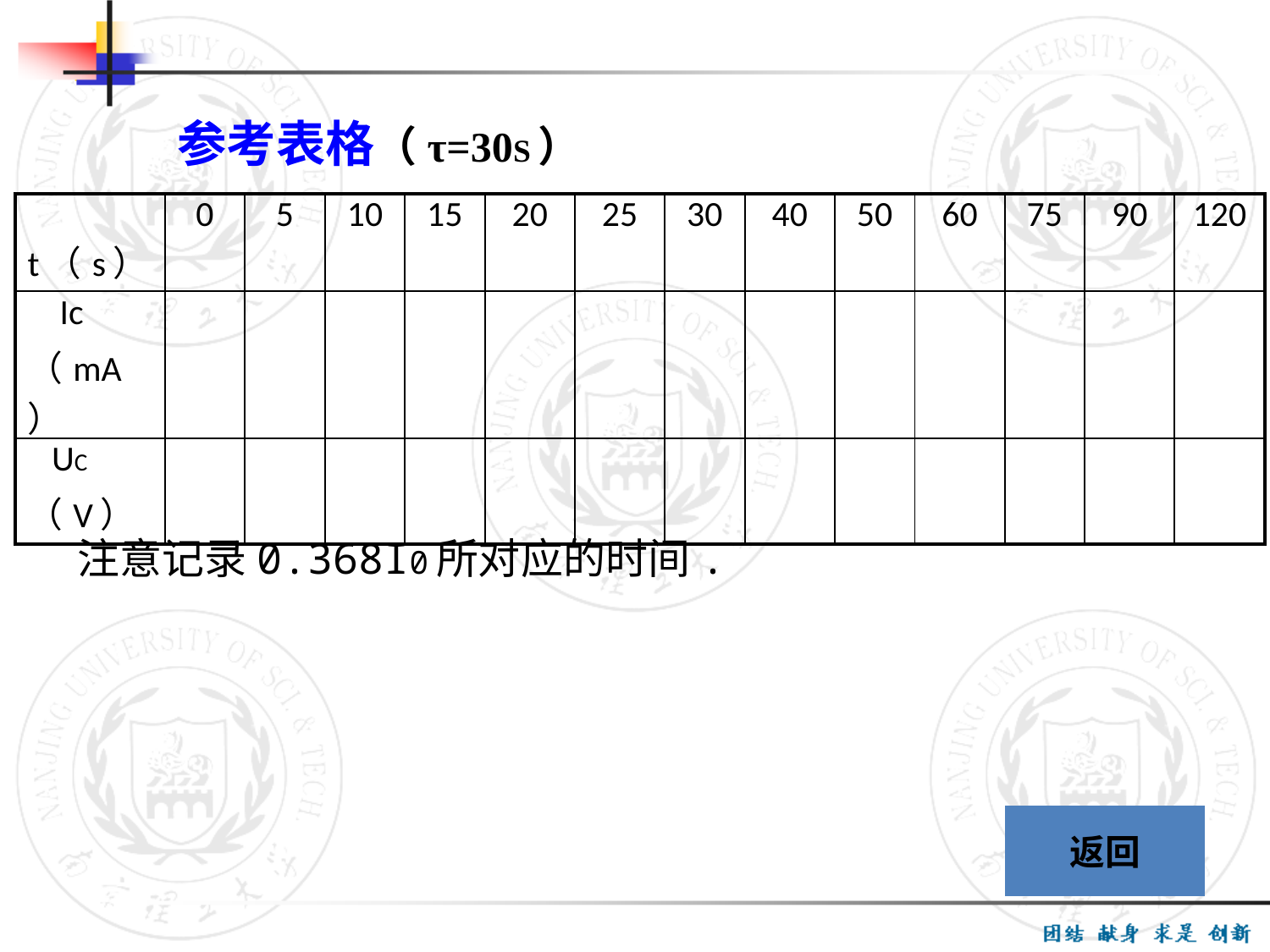

参考表格（τ=30S）
| t（s） | 0 | 5 | 10 | 15 | 20 | 25 | 30 | 40 | 50 | 60 | 75 | 90 | 120 |
| --- | --- | --- | --- | --- | --- | --- | --- | --- | --- | --- | --- | --- | --- |
| Ic （mA） |  |  |  |  |  |  |  |  |  |  |  |  |  |
| UC （V） |  |  |  |  |  |  |  |  |  |  |  |  |  |
注意记录0.368I0所对应的时间.
返回